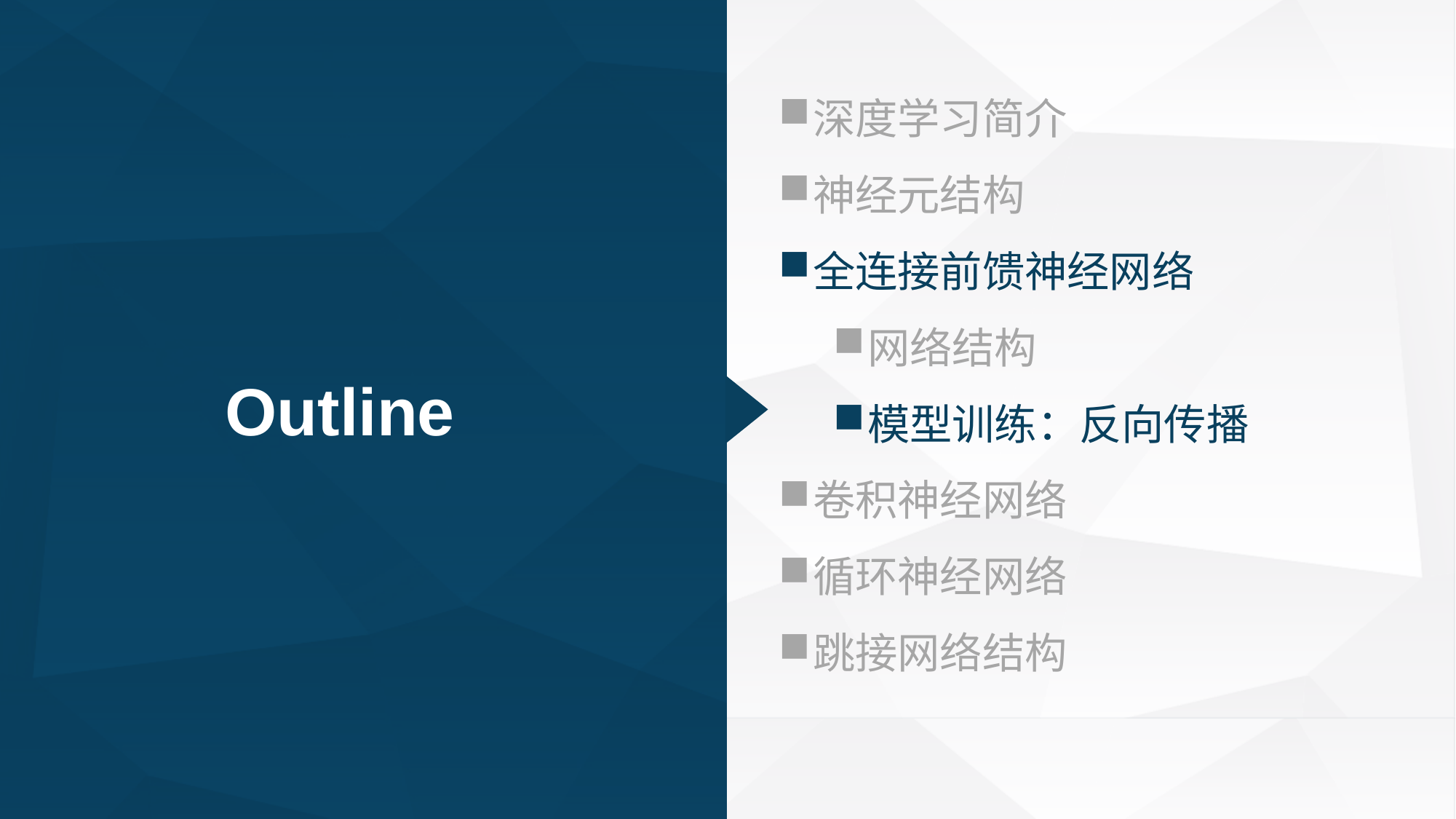

深度学习简介
神经元结构
全连接前馈神经网络
网络结构
模型训练：反向传播
卷积神经网络
循环神经网络
跳接网络结构
Outline